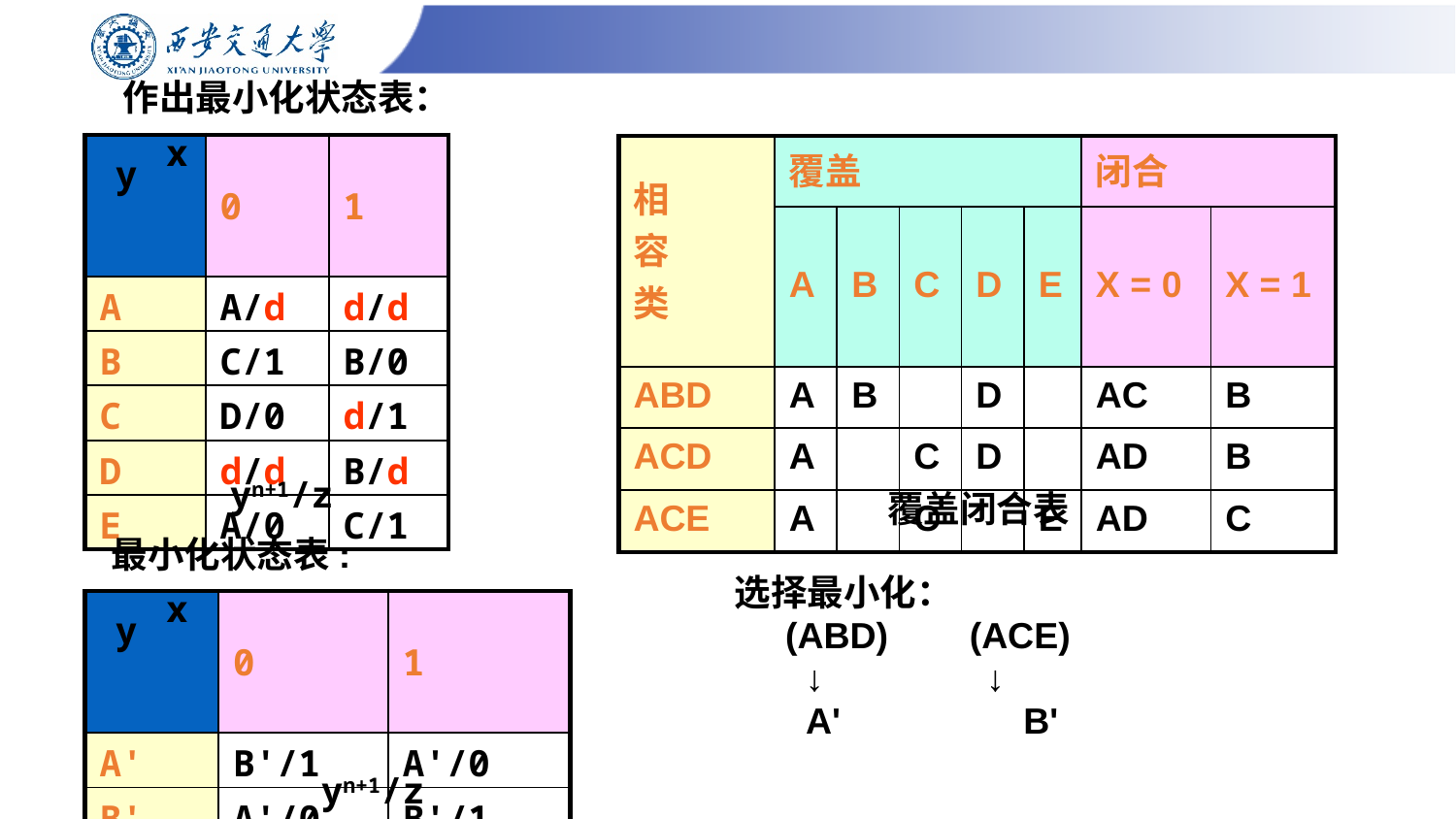

# 作出最小化状态表：
x
y
|  | 0 | 1 |
| --- | --- | --- |
| A | A/d | d/d |
| B | C/1 | B/0 |
| C | D/0 | d/1 |
| D | d/d | B/d |
| E | A/0 | C/1 |
| 相 容 类 | 覆盖 |  |  |  |  | 闭合 |  |
| --- | --- | --- | --- | --- | --- | --- | --- |
|  | A | B | C | D | E | X = 0 | X = 1 |
| ABD | A | B |  | D |  | AC | B |
| ACD | A |  | C | D |  | AD | B |
| ACE | A |  | C |  | E | AD | C |
yn+1/z
覆盖闭合表
最小化状态表:
选择最小化：
     (ABD)        (ACE)
       ↓                ↓
       A'                  B'
x
y
|  | 0 | 1 |
| --- | --- | --- |
| A' | B'/1 | A'/0 |
| B' | A'/0 | B'/1 |
yn+1/z